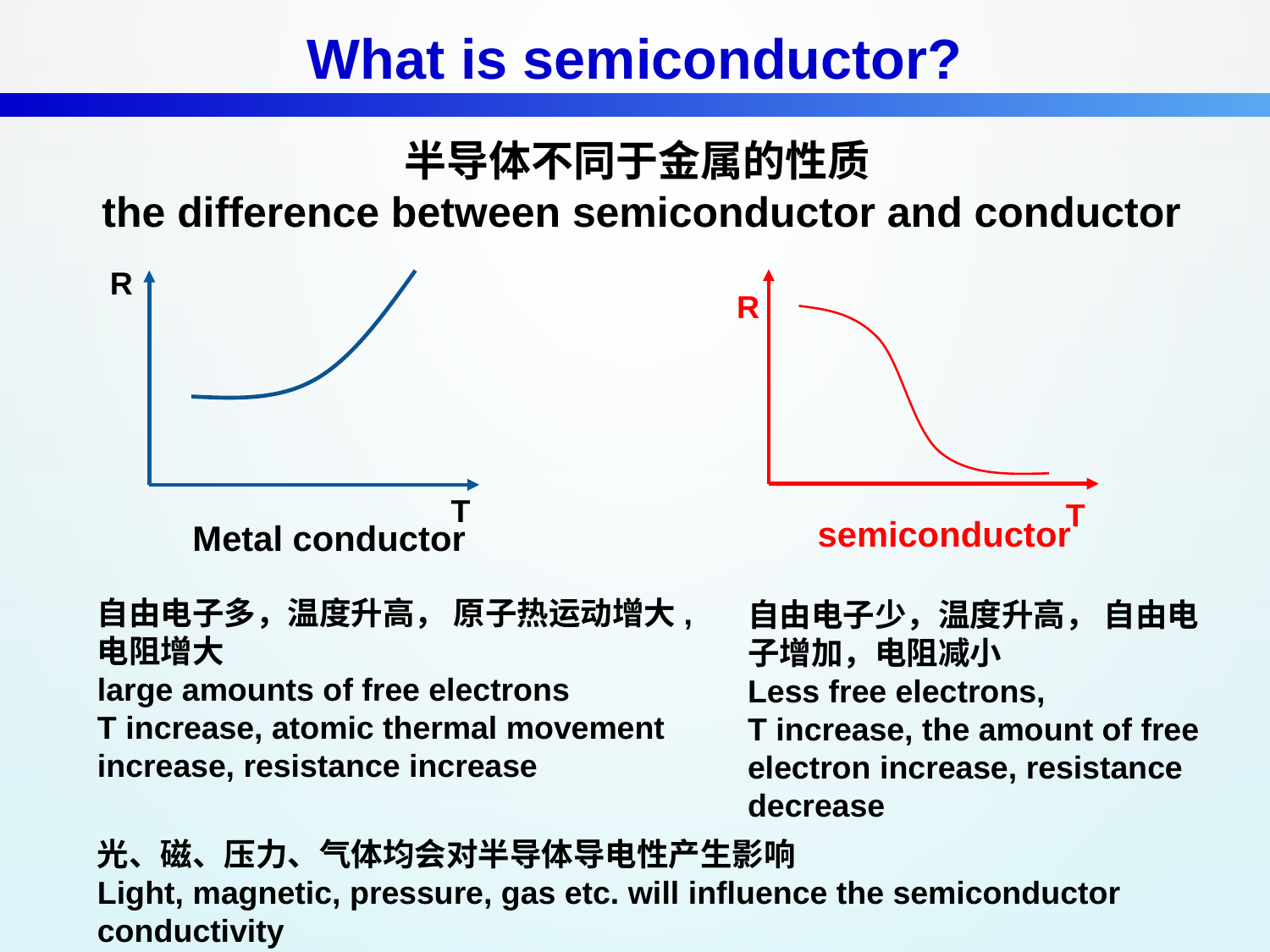

# What is semiconductor?
半导体不同于金属的性质
the difference between semiconductor and conductor
R

R

T
T
semiconductor
Metal conductor
自由电子多，温度升高， 原子热运动增大,电阻增大
large amounts of free electrons
T increase, atomic thermal movement increase, resistance increase
自由电子少，温度升高， 自由电子增加，电阻减小
Less free electrons,
T increase, the amount of free electron increase, resistance decrease
光、磁、压力、气体均会对半导体导电性产生影响
Light, magnetic, pressure, gas etc. will influence the semiconductor conductivity